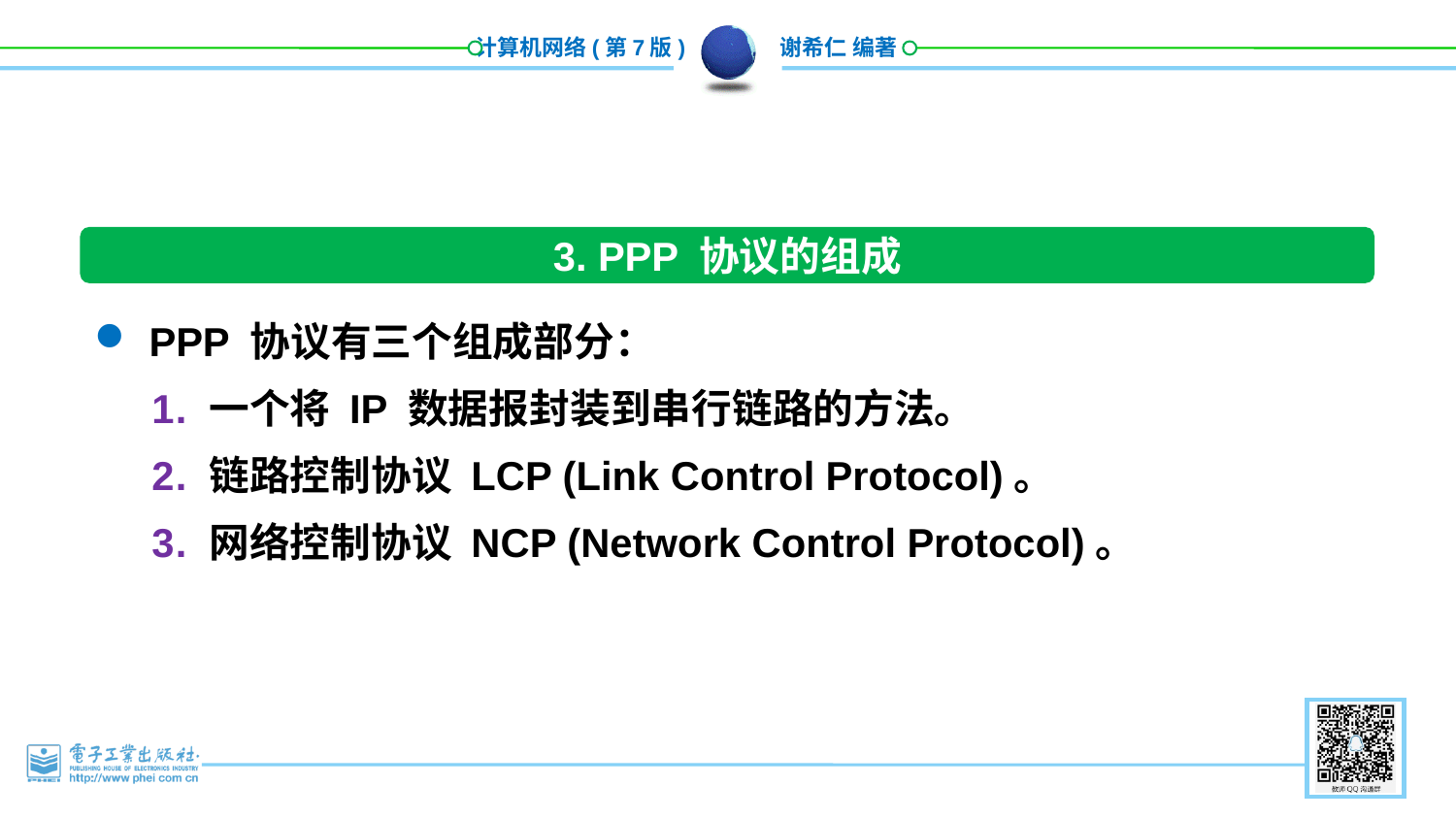

3. PPP 协议的组成

PPP 协议有三个组成部分：
一个将 IP 数据报封装到串行链路的方法。
链路控制协议 LCP (Link Control Protocol)。
网络控制协议 NCP (Network Control Protocol)。